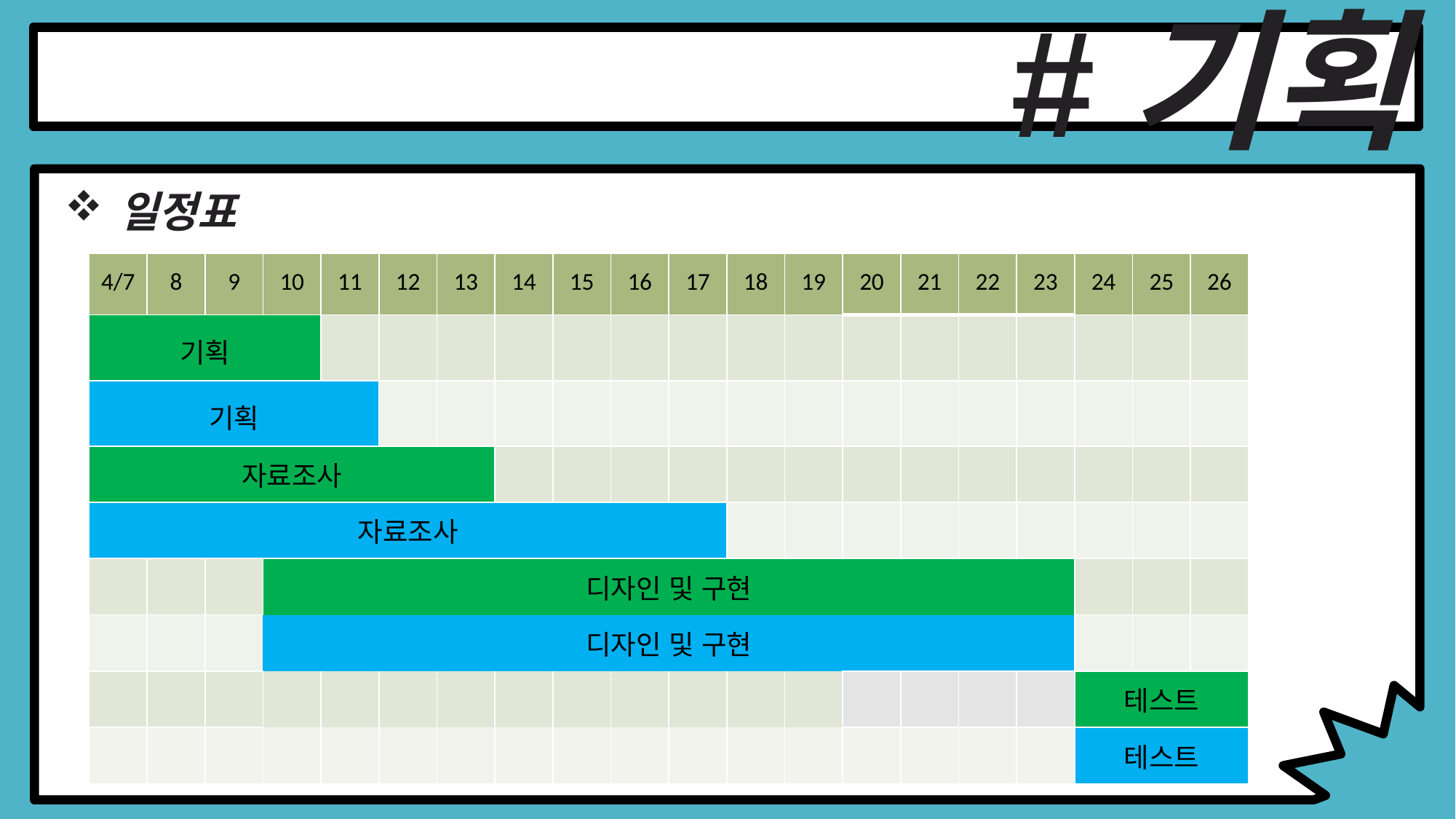

#기획

일정표
| 4/7 | 8 | 9 | 10 | 11 | 12 | 13 | 14 | 15 | 16 | 17 | 18 | 19 | 20 | 21 | 22 | 23 | 24 | 25 | 26 |
| --- | --- | --- | --- | --- | --- | --- | --- | --- | --- | --- | --- | --- | --- | --- | --- | --- | --- | --- | --- |
| 기획 |  |  |  |  |  |  |  |  |  |  |  |  |  |  |  |  |  |  |  |
| 기획 |  |  |  |  |  |  |  |  |  |  |  |  |  |  |  |  |  |  |  |
| 자료조사 |  |  |  |  |  |  |  |  |  |  |  |  |  |  |  |  |  |  |  |
| 자료조사 |  |  |  |  |  |  |  |  |  |  |  |  |  |  |  |  |  |  |  |
|  |  |  | 디자인 및 구현 |  |  |  |  |  |  |  |  |  |  |  |  |  |  |  |  |
|  |  |  | 디자인 및 구현 |  |  |  |  |  |  |  |  |  |  |  |  |  |  |  |  |
|  |  |  |  |  |  |  |  |  |  |  |  |  |  |  |  |  | 테스트 |  |  |
|  |  |  |  |  |  |  |  |  |  |  |  |  |  |  |  |  | 테스트 |  |  |